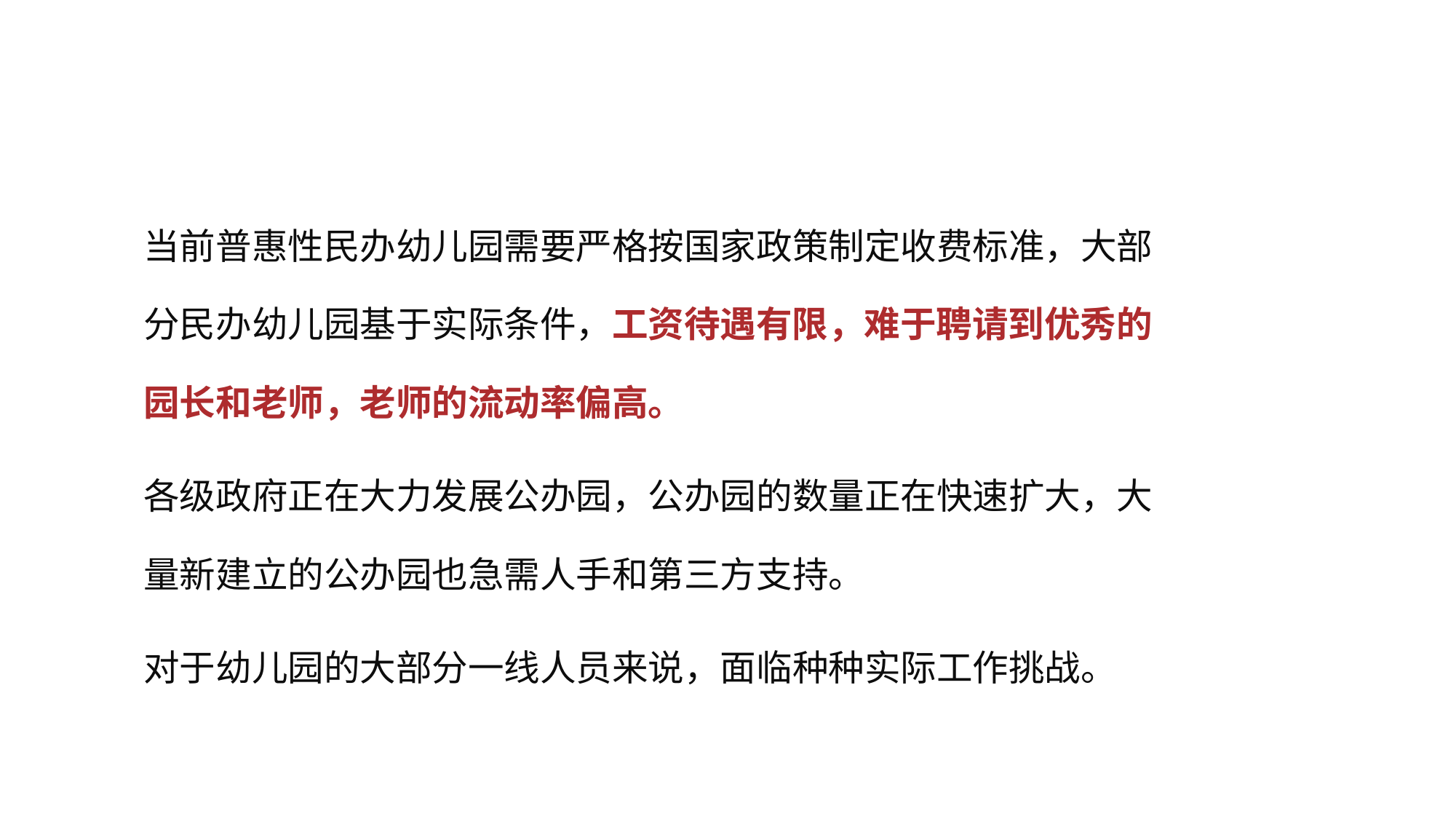

当前普惠性民办幼儿园需要严格按国家政策制定收费标准，大部分民办幼儿园基于实际条件，工资待遇有限，难于聘请到优秀的园长和老师，老师的流动率偏高。
各级政府正在大力发展公办园，公办园的数量正在快速扩大，大量新建立的公办园也急需人手和第三方支持。
对于幼儿园的大部分一线人员来说，面临种种实际工作挑战。